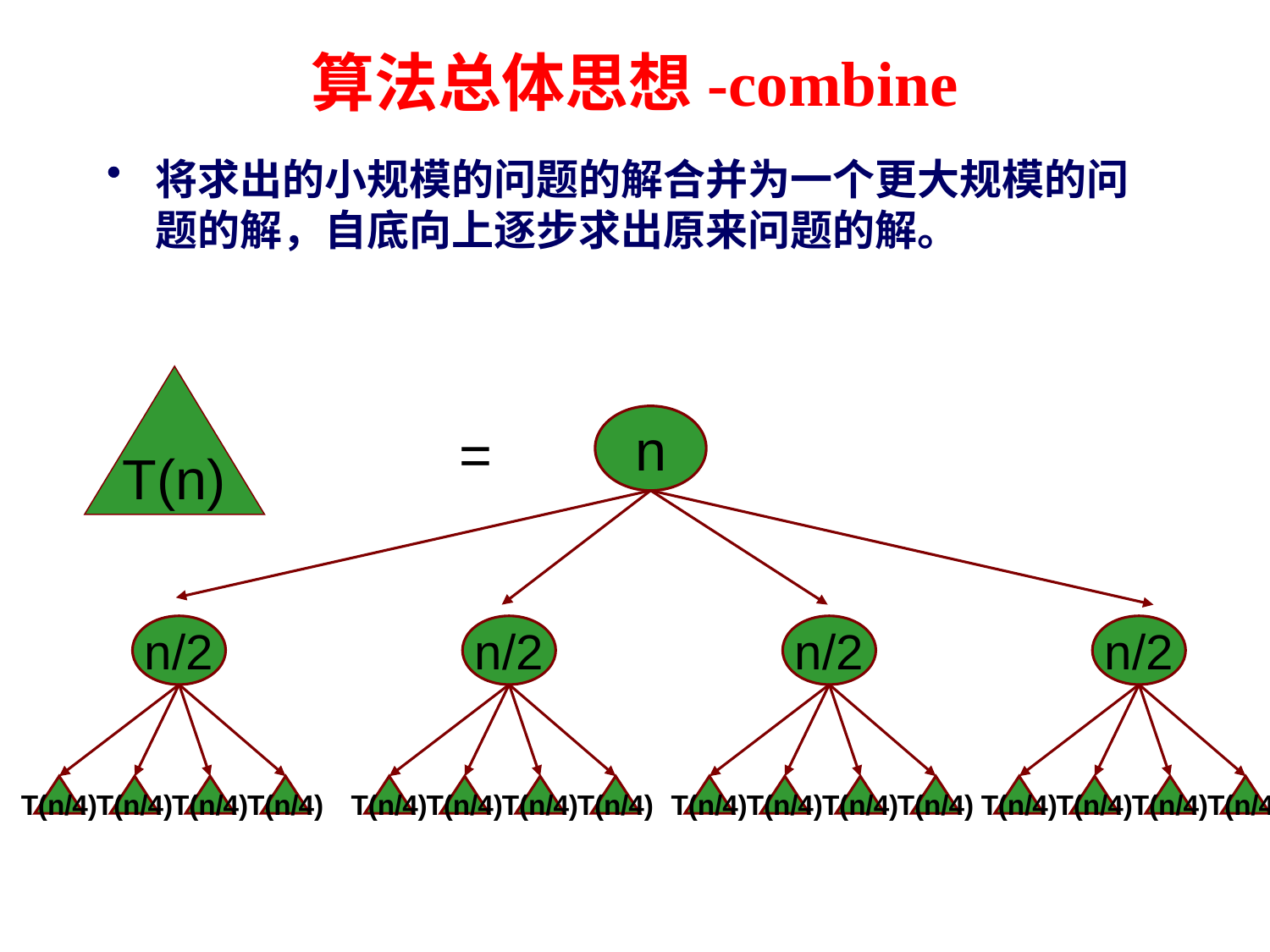

算法总体思想-combine
对这k个子问题分别求解。如果子问题的规模仍然不够小，则再划分为k个子问题，如此递归的进行下去，直到问题规模足够小，很容易求出其解为止。
将求出的小规模的问题的解合并为一个更大规模的问题的解，自底向上逐步求出原来问题的解。

T(n)
n
=
n/2
T(n/4)
T(n/4)
T(n/4)
T(n/4)
n/2
T(n/4)
T(n/4)
T(n/4)
T(n/4)
n/2
T(n/4)
T(n/4)
T(n/4)
T(n/4)
n/2
T(n/4)
T(n/4)
T(n/4)
T(n/4)